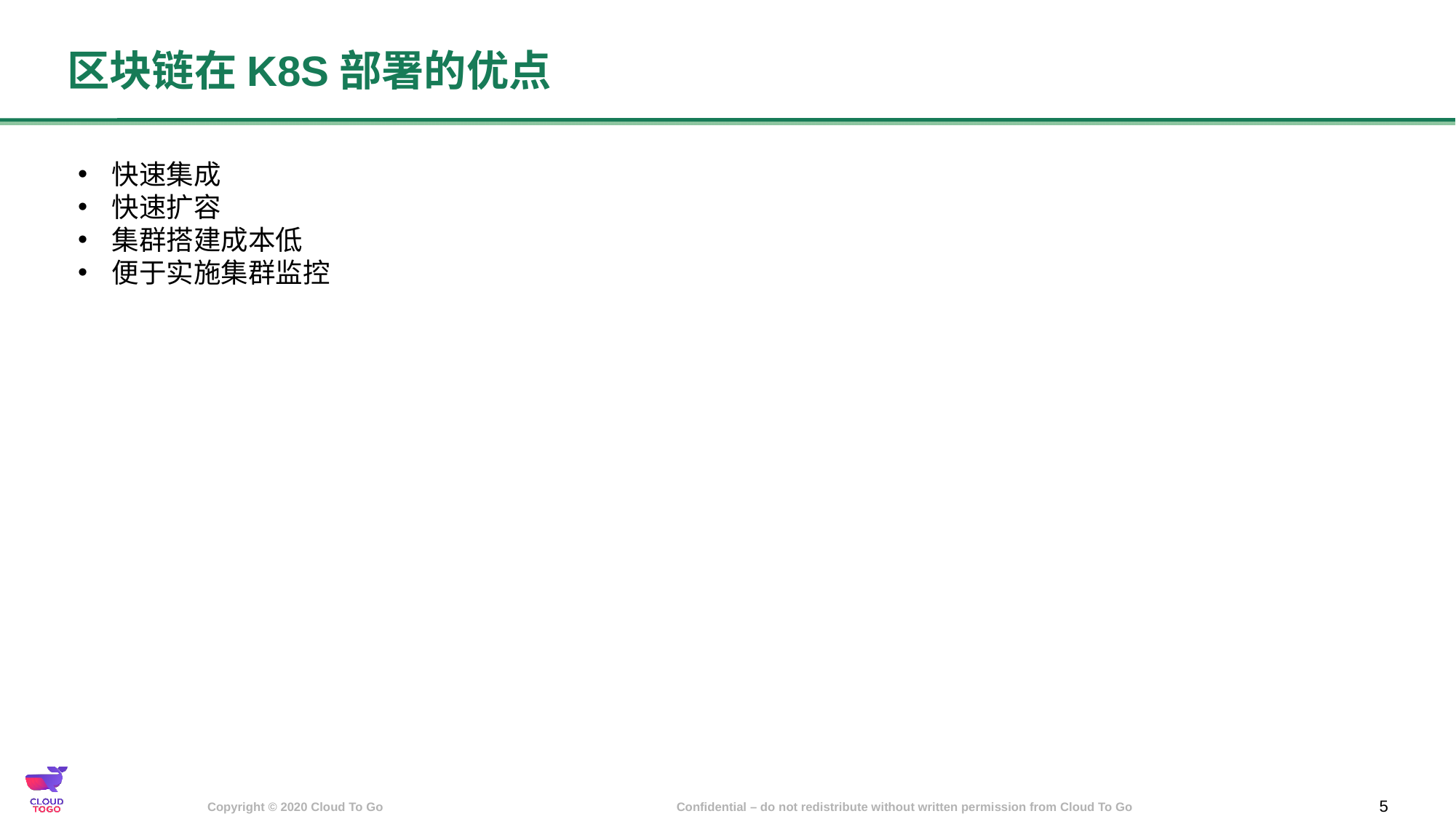

# 区块链在K8S部署的优点
快速集成
快速扩容
集群搭建成本低
便于实施集群监控